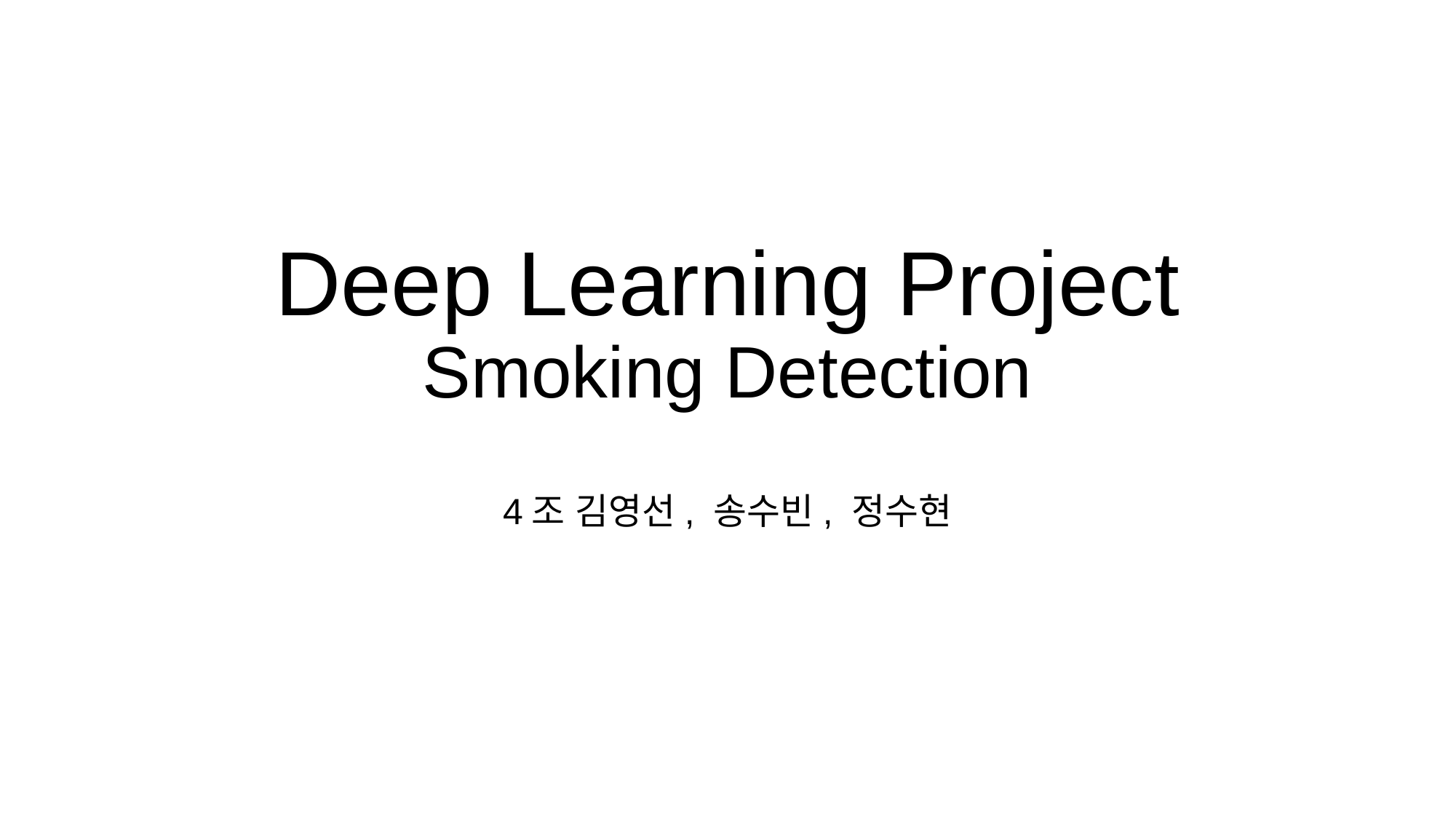

# Deep Learning Project Smoking Detection
4조 김영선, 송수빈, 정수현